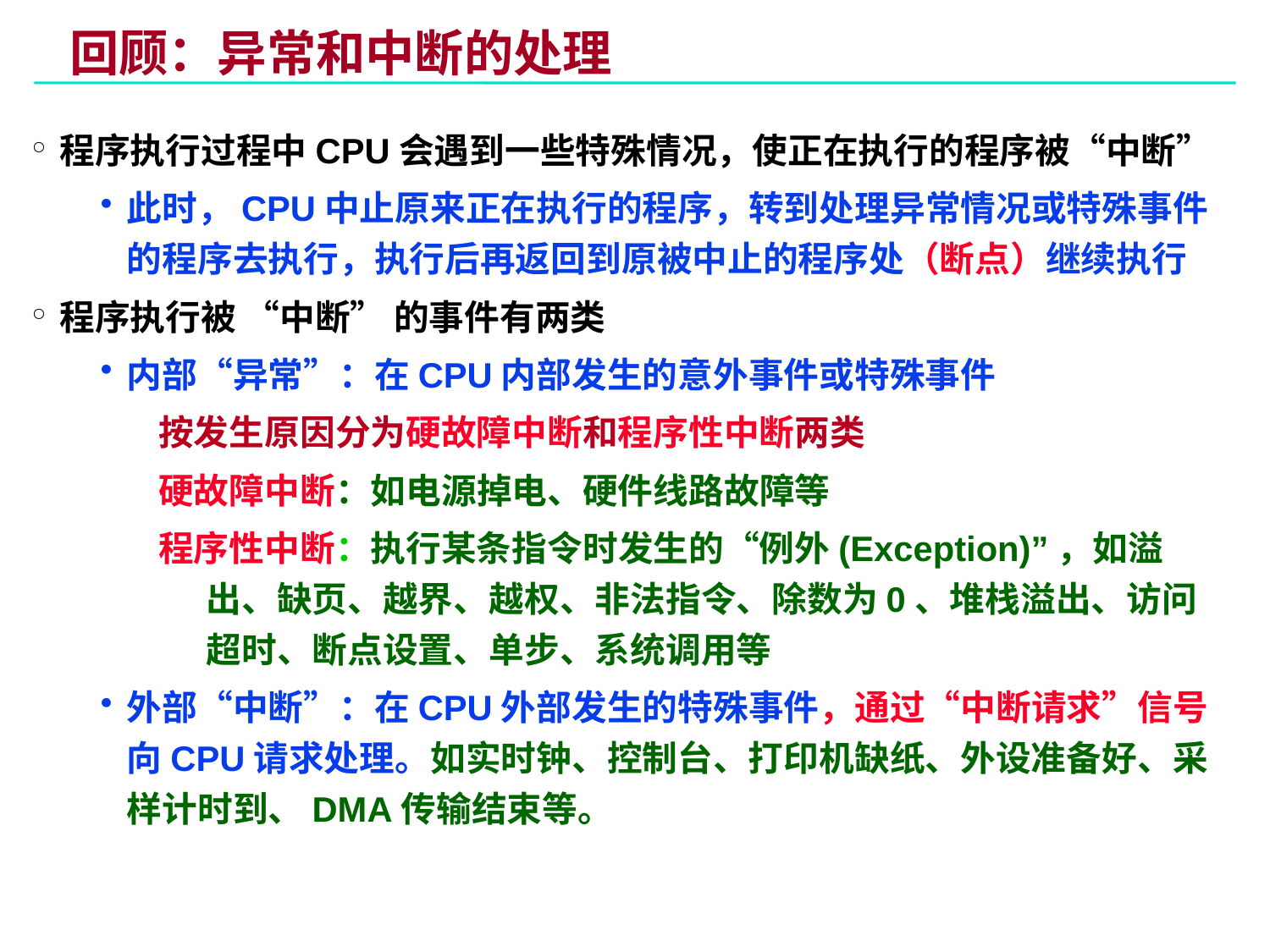

# 回顾：异常和中断的处理
程序执行过程中CPU会遇到一些特殊情况，使正在执行的程序被“中断”
此时，CPU中止原来正在执行的程序，转到处理异常情况或特殊事件的程序去执行，执行后再返回到原被中止的程序处（断点）继续执行
程序执行被 “中断” 的事件有两类
内部“异常”：在CPU内部发生的意外事件或特殊事件
按发生原因分为硬故障中断和程序性中断两类
硬故障中断：如电源掉电、硬件线路故障等
程序性中断：执行某条指令时发生的“例外(Exception)”，如溢出、缺页、越界、越权、非法指令、除数为0、堆栈溢出、访问超时、断点设置、单步、系统调用等
外部“中断”：在CPU外部发生的特殊事件，通过“中断请求”信号向CPU请求处理。如实时钟、控制台、打印机缺纸、外设准备好、采样计时到、DMA传输结束等。